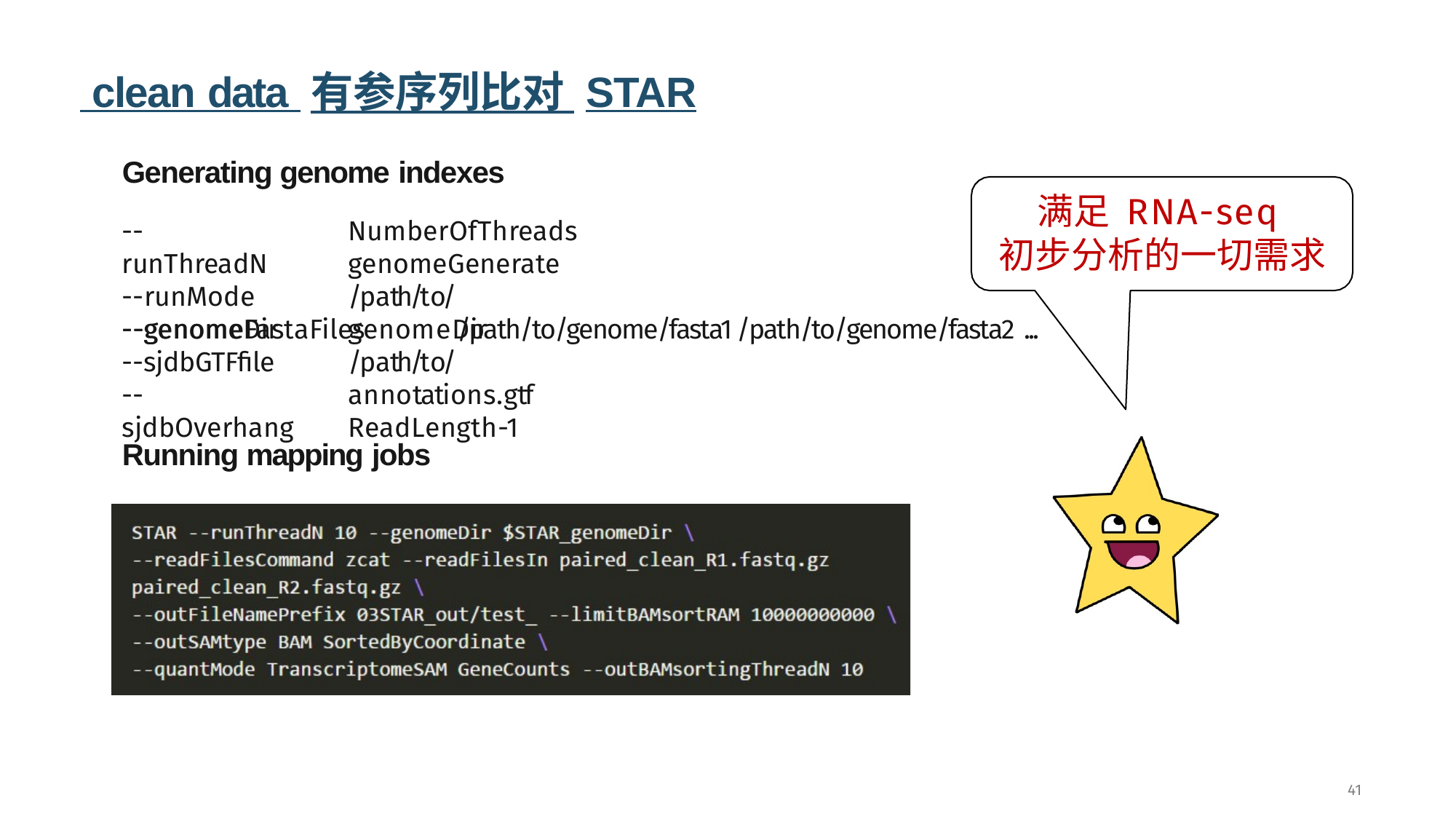

# clean data 有参序列比对 STAR
Generating genome indexes
满足 RNA-seq

--runThreadN
--runMode
--genomeDir
NumberOfThreads
genomeGenerate
/path/to/genomeDir
初步分析的一切需求
--genomeFastaFiles
/path/to/genome/fasta1 /path/to/genome/fasta2 ...
--sjdbGTFfile
--sjdbOverhang
/path/to/annotations.gtf  ReadLength-1
Running mapping jobs

41